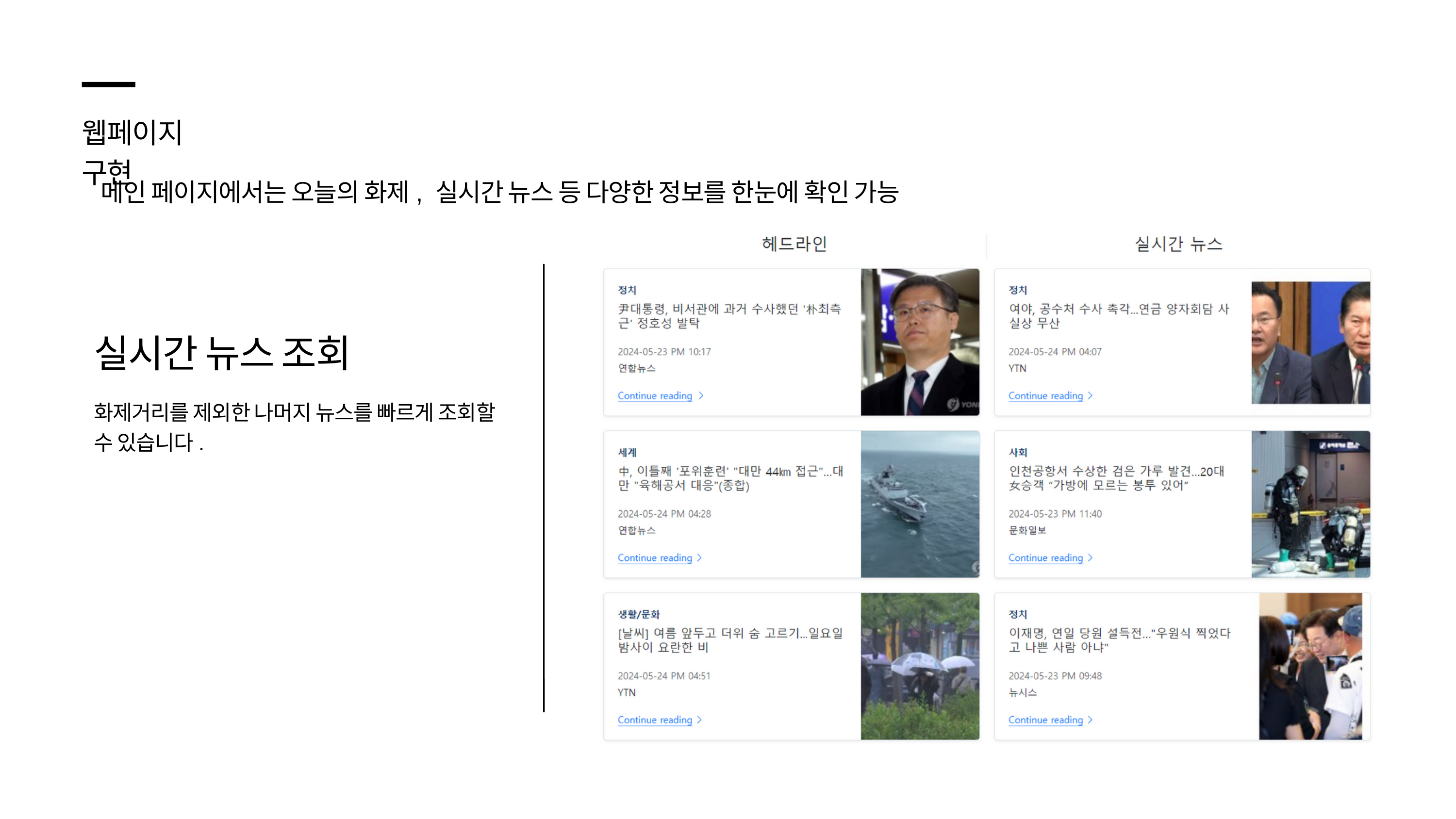

웹페이지 구현
메인 페이지에서는 오늘의 화제, 실시간 뉴스 등 다양한 정보를 한눈에 확인 가능

실시간 뉴스 조회
화제거리를 제외한 나머지 뉴스를 빠르게 조회할 수 있습니다.